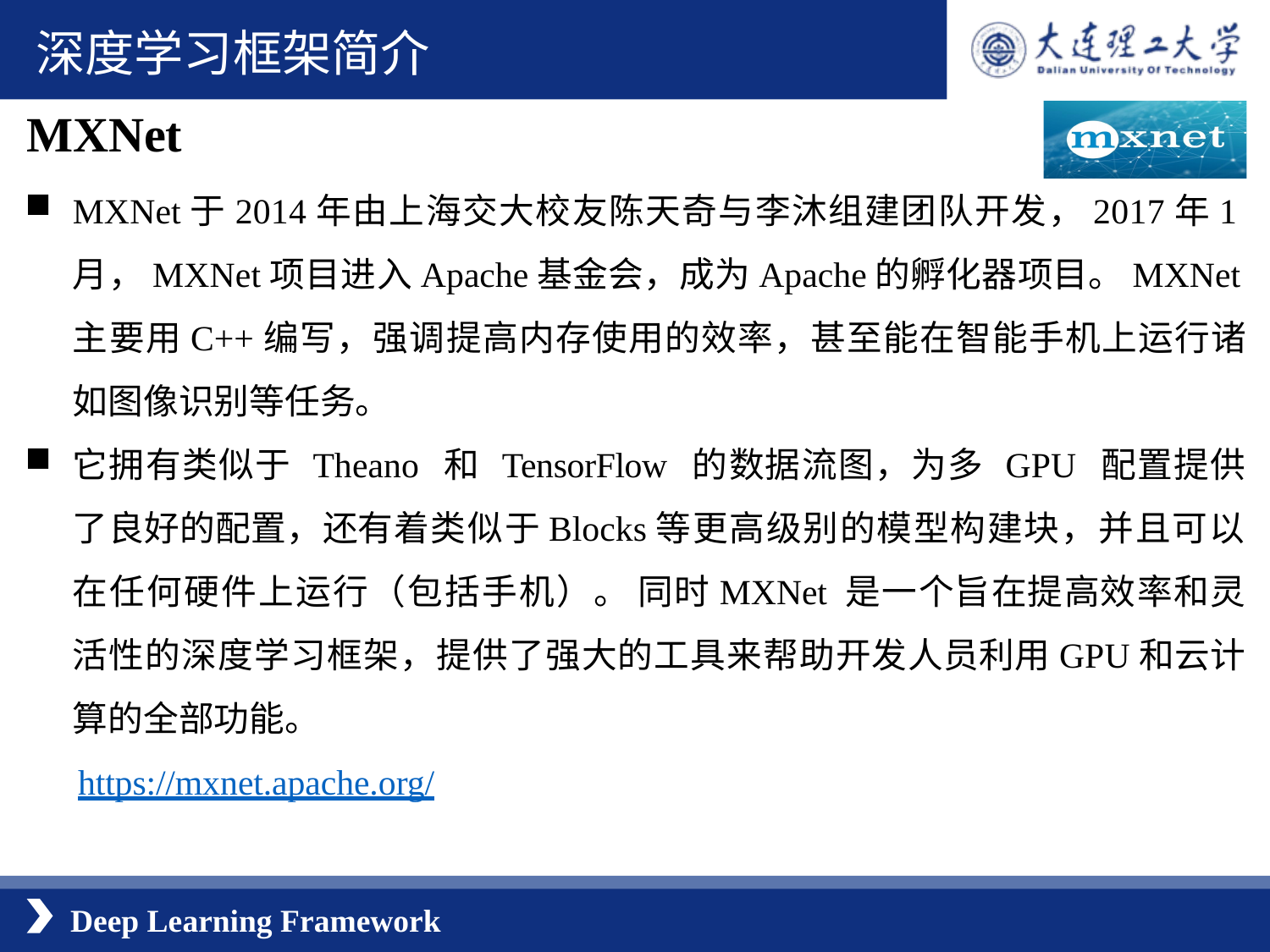

深度学习框架简介
MXNet
MXNet于2014年由上海交大校友陈天奇与李沐组建团队开发，2017年1月，MXNet项目进入Apache基金会，成为Apache的孵化器项目。MXNet主要用C++编写，强调提高内存使用的效率，甚至能在智能手机上运行诸如图像识别等任务。
它拥有类似于 Theano 和 TensorFlow 的数据流图，为多 GPU 配置提供了良好的配置，还有着类似于Blocks等更高级别的模型构建块，并且可以在任何硬件上运行（包括手机）。 同时MXNet 是一个旨在提高效率和灵活性的深度学习框架，提供了强大的工具来帮助开发人员利用GPU和云计算的全部功能。
      https://mxnet.apache.org/

Deep Learning Framework